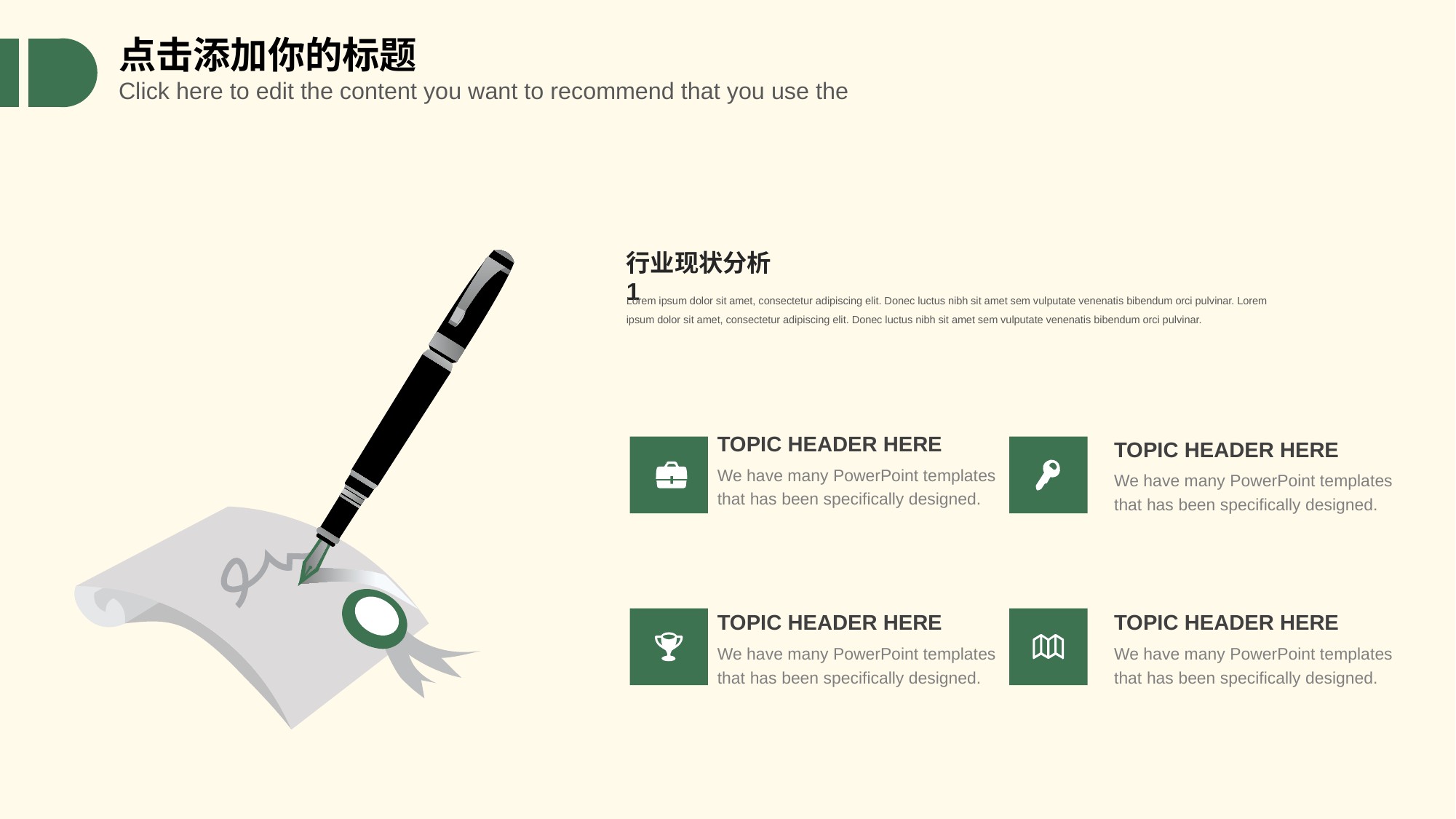

点击添加你的标题

Click here to edit the content you want to recommend that you use the

行业现状分析1

Lorem ipsum dolor sit amet, consectetur adipiscing elit. Donec luctus nibh sit amet sem vulputate venenatis bibendum orci pulvinar. Lorem ipsum dolor sit amet, consectetur adipiscing elit. Donec luctus nibh sit amet sem vulputate venenatis bibendum orci pulvinar.
TOPIC HEADER HERE
We have many PowerPoint templates that has been specifically designed.
TOPIC HEADER HERE
We have many PowerPoint templates that has been specifically designed.

TOPIC HEADER HERE
We have many PowerPoint templates that has been specifically designed.
TOPIC HEADER HERE
We have many PowerPoint templates that has been specifically designed.